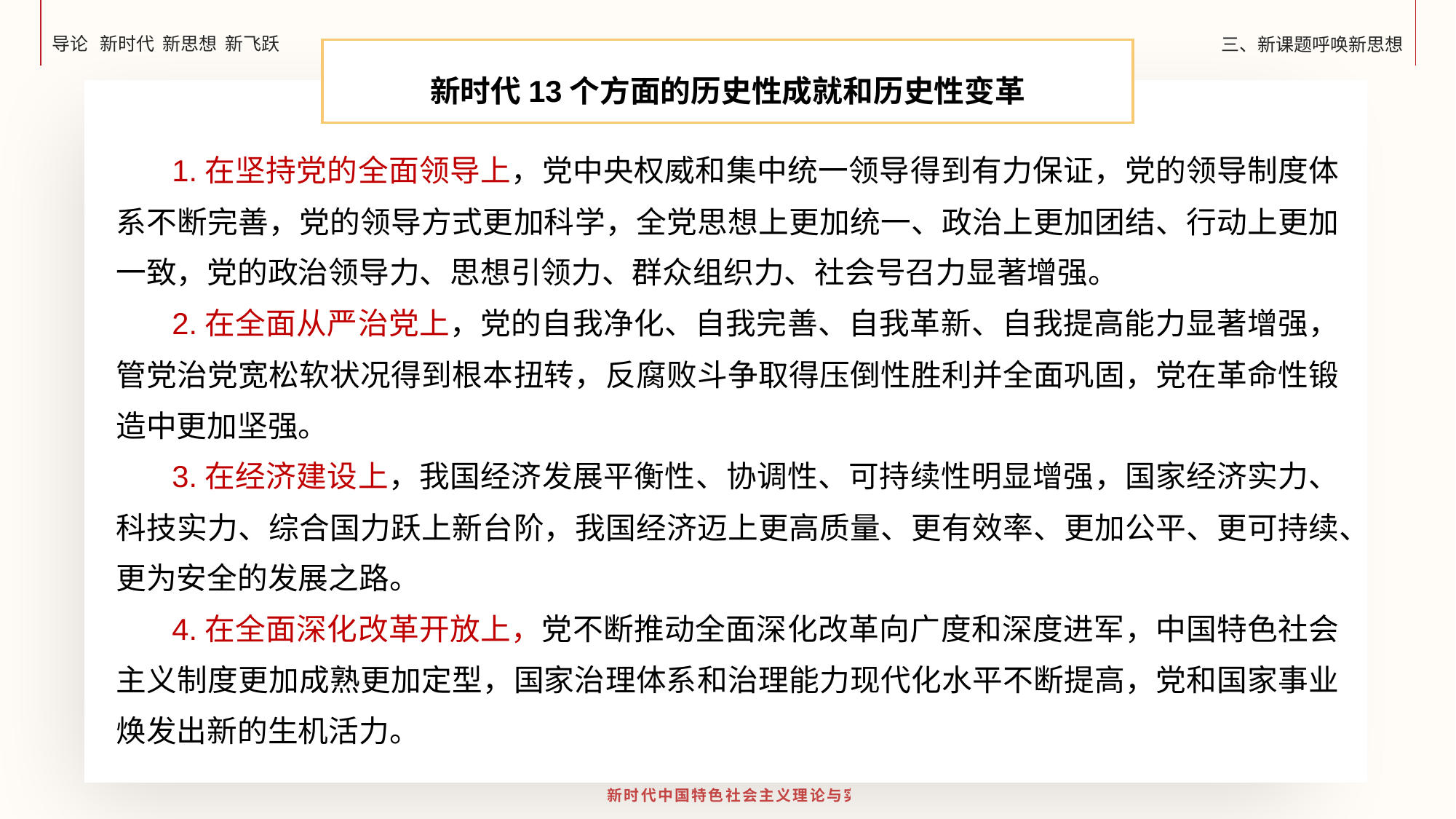

新时代13个方面的历史性成就和历史性变革

1.在坚持党的全面领导上，党中央权威和集中统一领导得到有力保证，党的领导制度体系不断完善，党的领导方式更加科学，全党思想上更加统一、政治上更加团结、行动上更加一致，党的政治领导力、思想引领力、群众组织力、社会号召力显著增强。
2.在全面从严治党上，党的自我净化、自我完善、自我革新、自我提高能力显著增强，管党治党宽松软状况得到根本扭转，反腐败斗争取得压倒性胜利并全面巩固，党在革命性锻造中更加坚强。
3.在经济建设上，我国经济发展平衡性、协调性、可持续性明显增强，国家经济实力、科技实力、综合国力跃上新台阶，我国经济迈上更高质量、更有效率、更加公平、更可持续、更为安全的发展之路。
4.在全面深化改革开放上，党不断推动全面深化改革向广度和深度进军，中国特色社会主义制度更加成熟更加定型，国家治理体系和治理能力现代化水平不断提高，党和国家事业焕发出新的生机活力。